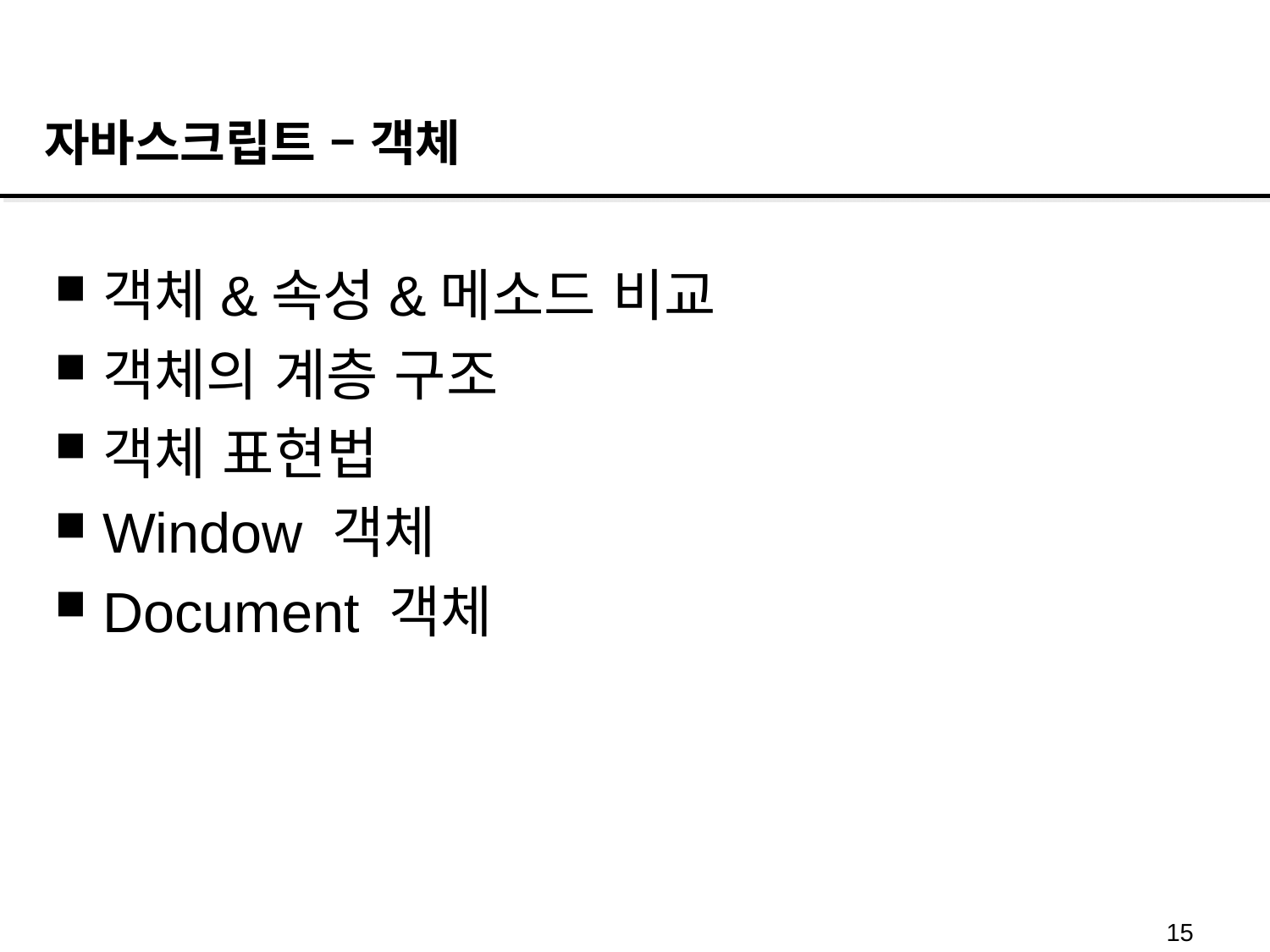

자바스크립트 – 객체
객체&속성&메소드 비교
객체의 계층 구조
객체 표현법
Window 객체
Document 객체
15